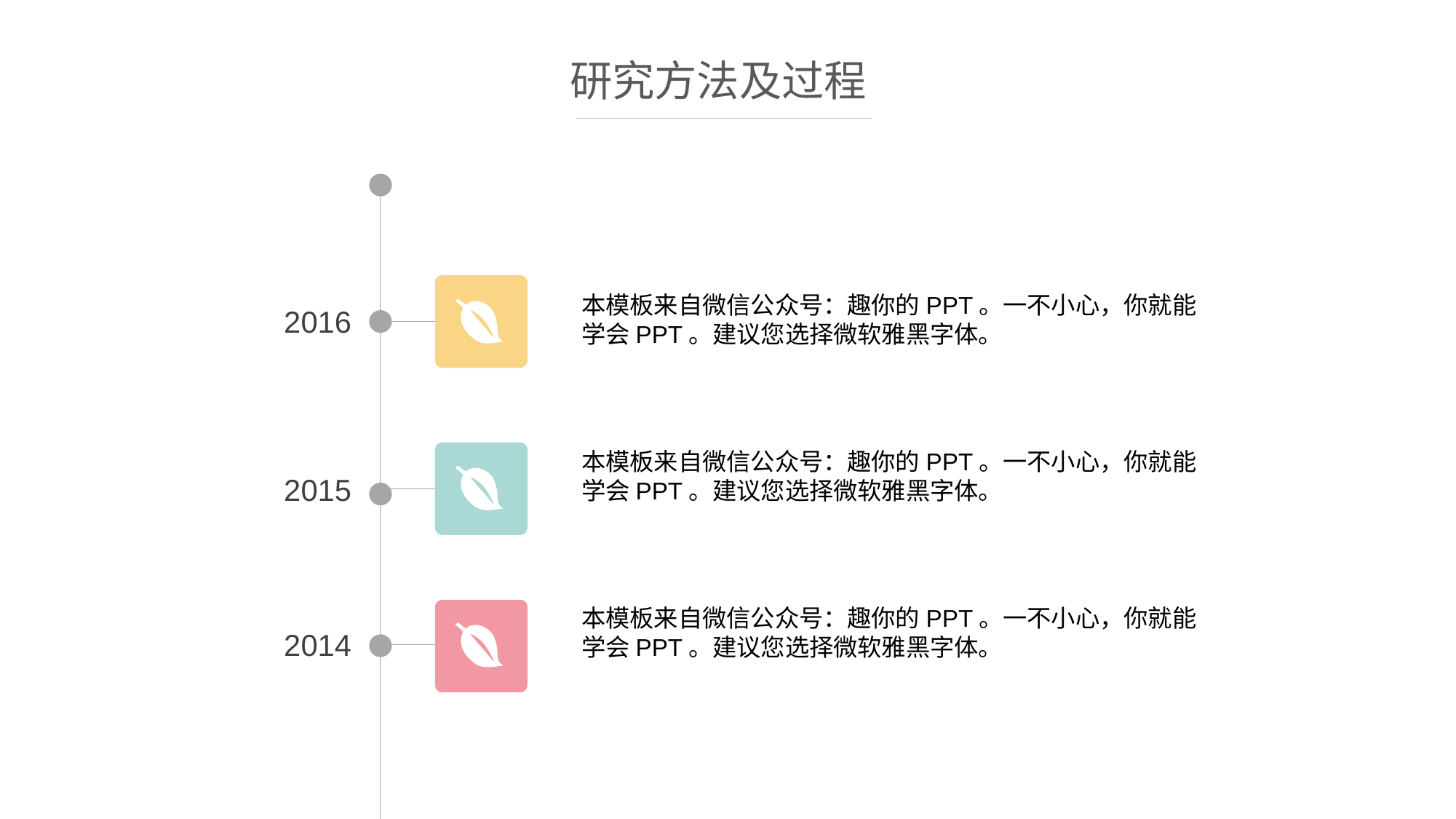

研究方法及过程

本模板来自微信公众号：趣你的PPT。一不小心，你就能学会PPT。建议您选择微软雅黑字体。
2016
本模板来自微信公众号：趣你的PPT。一不小心，你就能学会PPT。建议您选择微软雅黑字体。

2015
本模板来自微信公众号：趣你的PPT。一不小心，你就能学会PPT。建议您选择微软雅黑字体。

2014